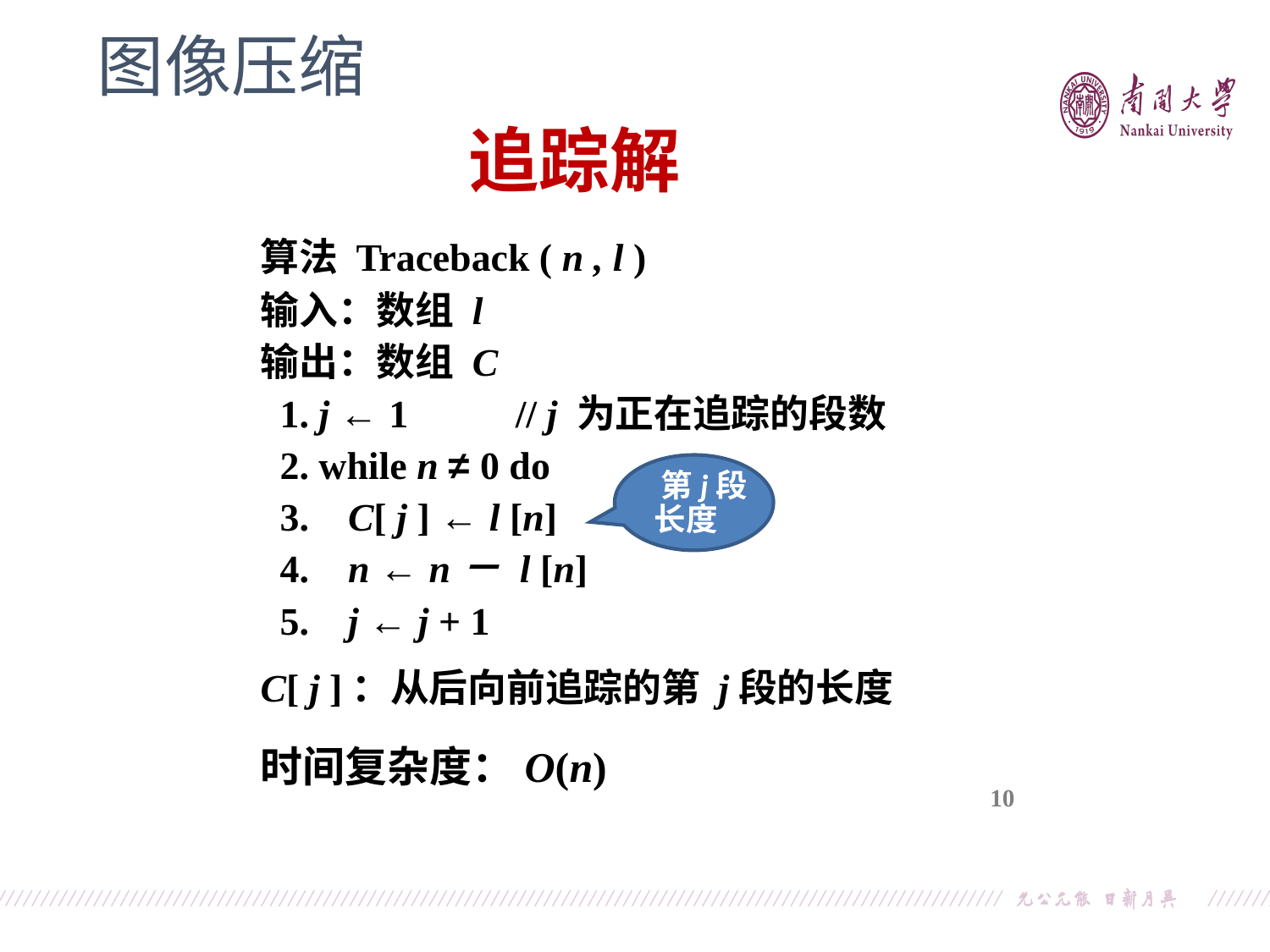

图像压缩
		追踪解

算法 Traceback ( n , l )
输入：数组 l
输出：数组 C
	1. j ← 1           // j 为正在追踪的段数
	2. while n ≠ 0 do
			第j段
	3.    C[ j ] ← l [n]         长度
	4.    n ← n－ l [n]
	5.    j ← j + 1
C[ j ]：从后向前追踪的第 j段的长度

时间复杂度：O(n)

10